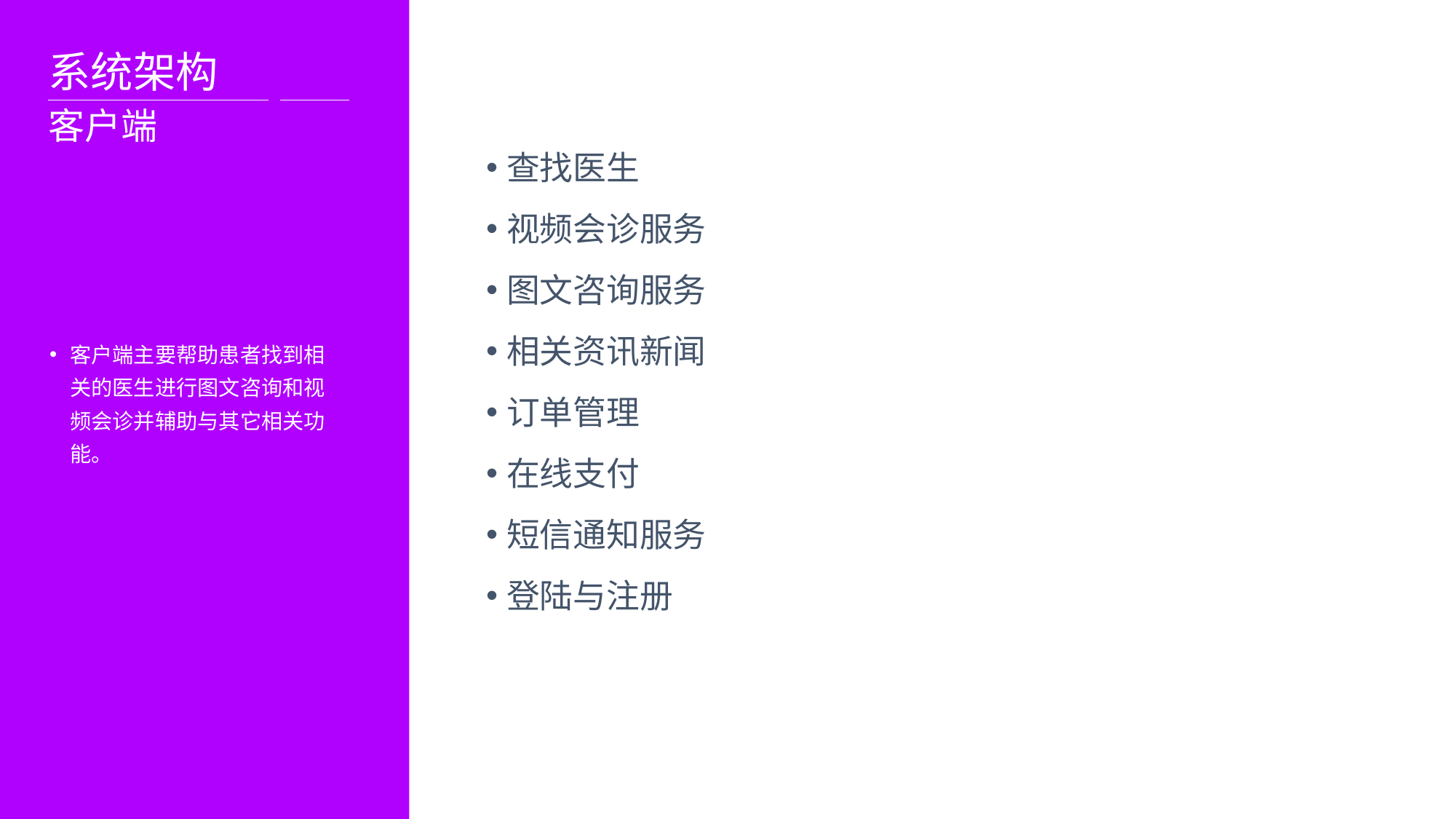

系统架构
客户端
查找医生
视频会诊服务
图文咨询服务
相关资讯新闻
订单管理
在线支付
短信通知服务
登陆与注册
客户端主要帮助患者找到相关的医生进行图文咨询和视频会诊并辅助与其它相关功能。